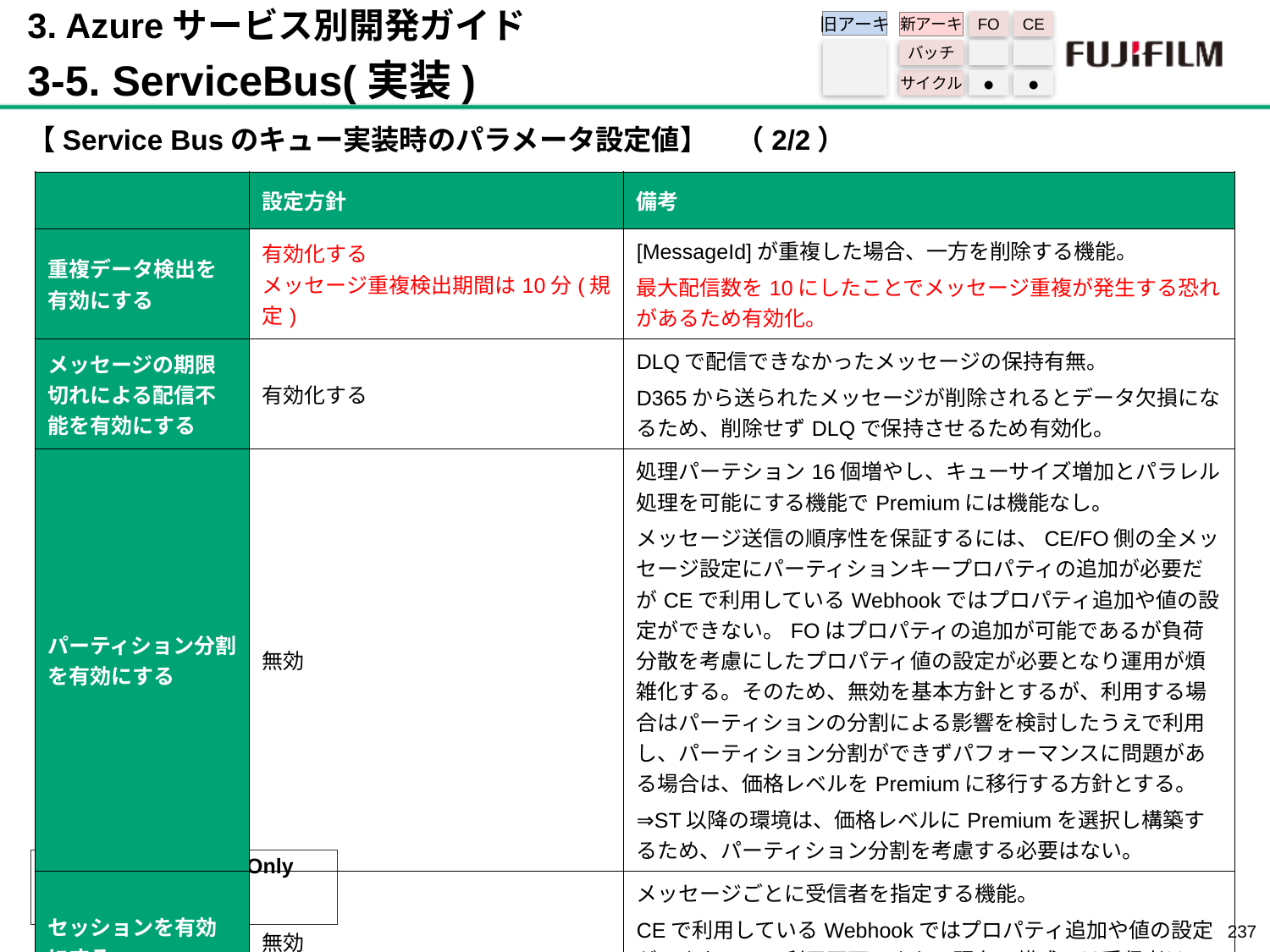

3. Azureサービス別開発ガイド
3-5. ServiceBus(実装)
旧アーキ
FO
CE
新アーキ
バッチ

サイクル
●
●

【Service Busのキュー実装時のパラメータ設定値】　（2/2）

|  | 設定方針 | 備考 |
| --- | --- | --- |
| 重複データ検出を有効にする | 有効化する メッセージ重複検出期間は10分(規定) | [MessageId]が重複した場合、一方を削除する機能。 最大配信数を10にしたことでメッセージ重複が発生する恐れがあるため有効化。 |
| メッセージの期限切れによる配信不能を有効にする | 有効化する | DLQで配信できなかったメッセージの保持有無。 D365から送られたメッセージが削除されるとデータ欠損になるため、削除せずDLQで保持させるため有効化。 |
| パーティション分割を有効にする | 無効 | 処理パーテション16個増やし、キューサイズ増加とパラレル処理を可能にする機能でPremiumには機能なし。 メッセージ送信の順序性を保証するには、CE/FO側の全メッセージ設定にパーティションキープロパティの追加が必要だがCEで利用しているWebhookではプロパティ追加や値の設定ができない。FOはプロパティの追加が可能であるが負荷分散を考慮にしたプロパティ値の設定が必要となり運用が煩雑化する。そのため、無効を基本方針とするが、利用する場合はパーティションの分割による影響を検討したうえで利用し、パーティション分割ができずパフォーマンスに問題がある場合は、価格レベルをPremiumに移行する方針とする。 ⇒ST以降の環境は、価格レベルにPremiumを選択し構築するため、パーティション分割を考慮する必要はない。 |
| セッションを有効にする | 無効 | メッセージごとに受信者を指定する機能。 CEで利用しているWebhookではプロパティ追加や値の設定ができないので利用不可。また、現在の構成では受信者は1個のため不要 |
237